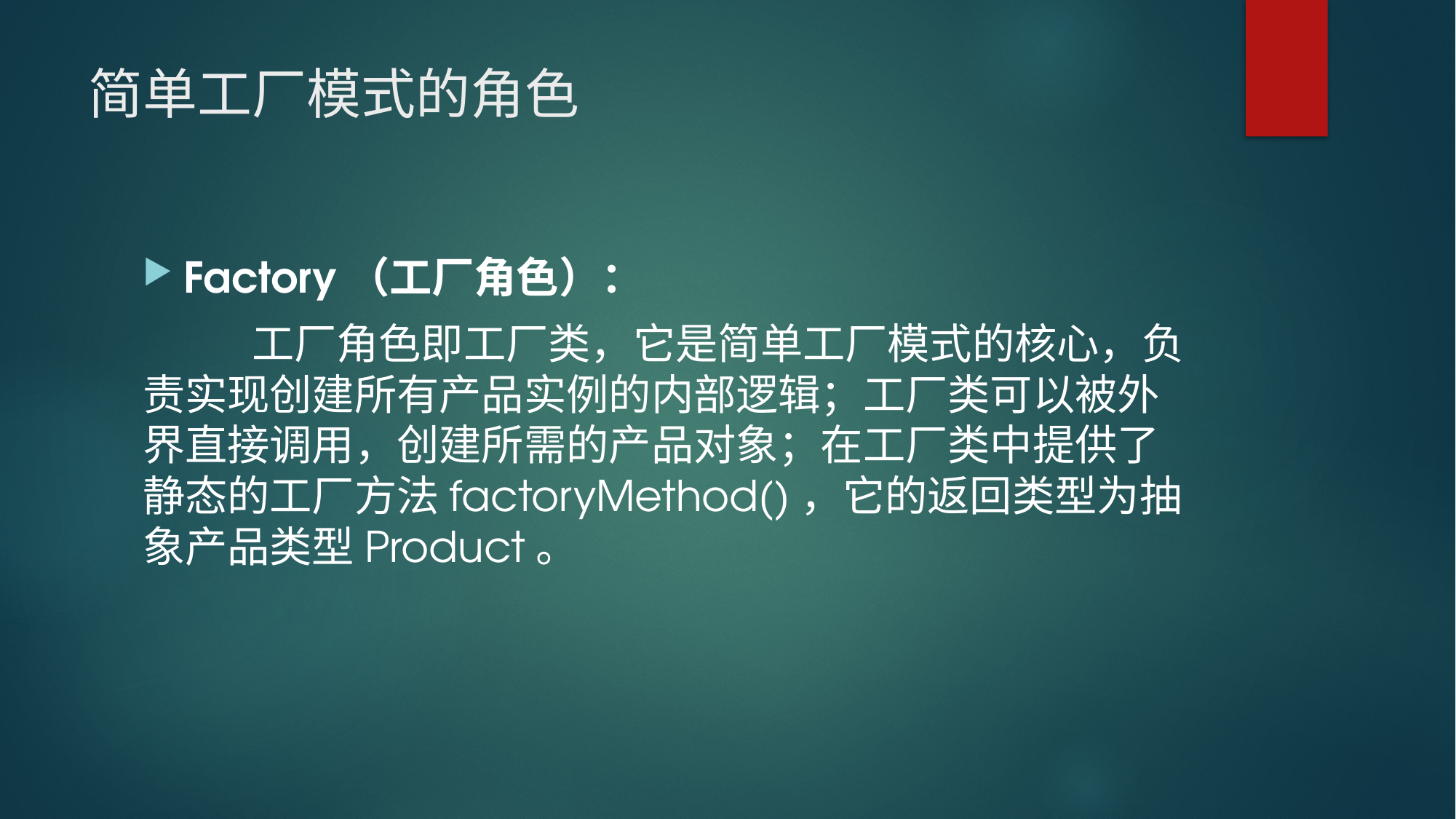

# 简单工厂模式的角色
Factory（工厂角色）：
	工厂角色即工厂类，它是简单工厂模式的核心，负责实现创建所有产品实例的内部逻辑；工厂类可以被外界直接调用，创建所需的产品对象；在工厂类中提供了静态的工厂方法factoryMethod()，它的返回类型为抽象产品类型Product。